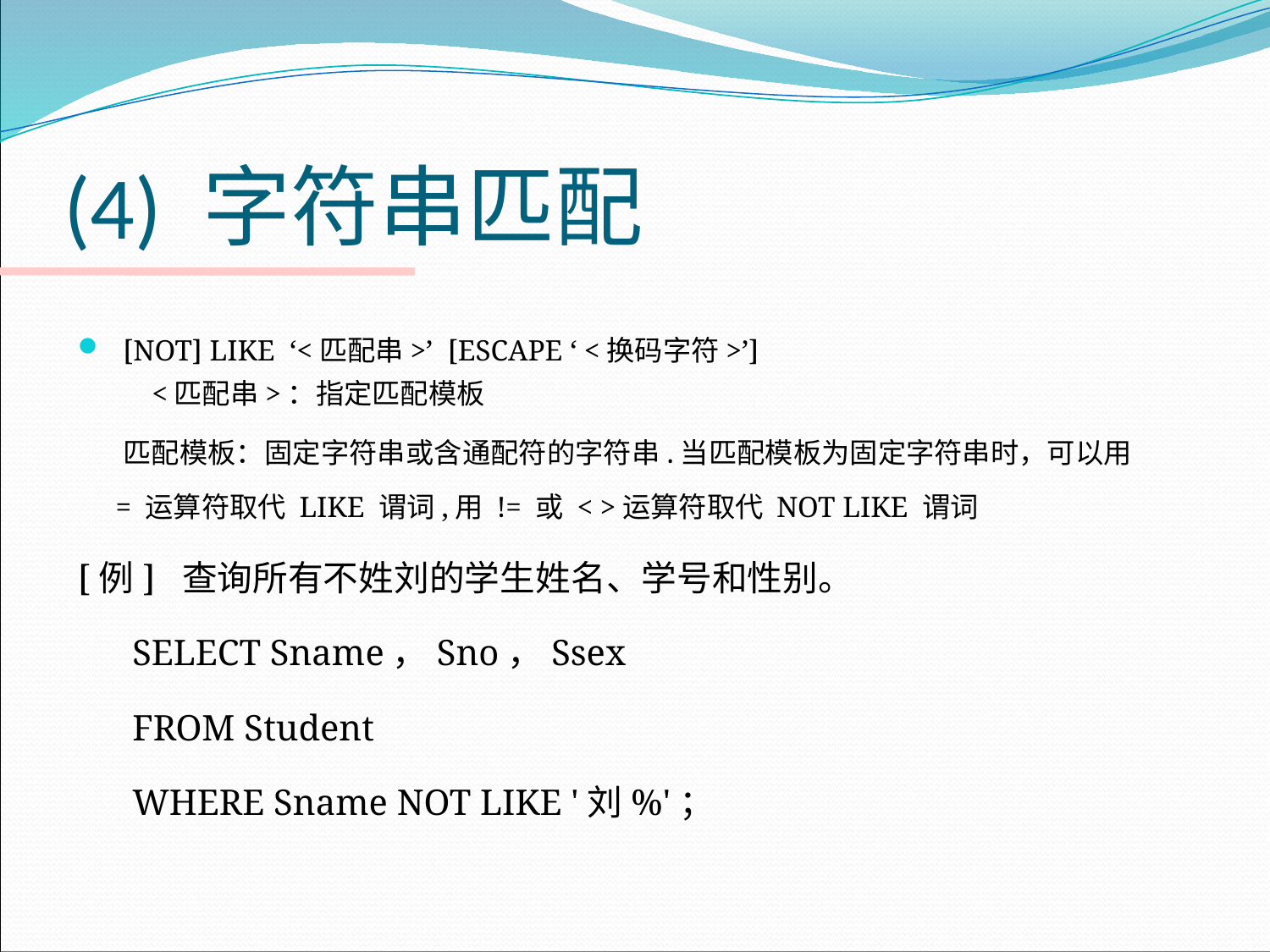

# (4) 字符串匹配
 [NOT] LIKE  ‘<匹配串>’  [ESCAPE ‘ <换码字符>’]
<匹配串>：指定匹配模板
      匹配模板：固定字符串或含通配符的字符串.当匹配模板为固定字符串时，可以用 = 运算符取代 LIKE 谓词,用 != 或 < >运算符取代 NOT LIKE 谓词
[例]  查询所有不姓刘的学生姓名、学号和性别。
      SELECT Sname，Sno，Ssex
      FROM Student
      WHERE Sname NOT LIKE '刘%'；

271